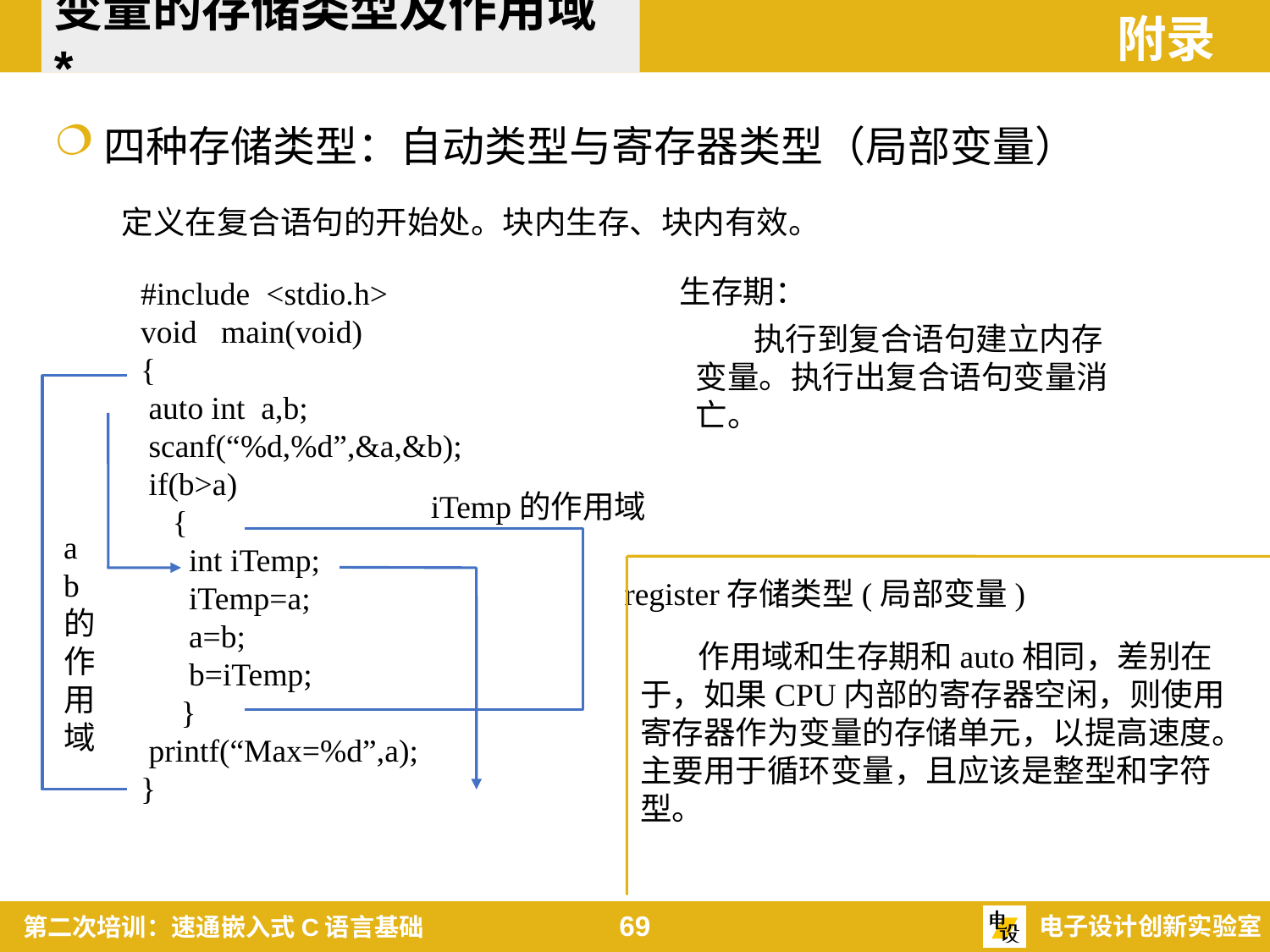

变量的存储类型及作用域*
附录
四种存储类型：自动类型与寄存器类型（局部变量）
定义在复合语句的开始处。块内生存、块内有效。
生存期：
#include  <stdio.h>
void   main(void)
{
 auto int  a,b;
 scanf(“%d,%d”,&a,&b);
 if(b>a)
    {
      int iTemp;
      iTemp=a;
      a=b;
      b=iTemp;
     }
 printf(“Max=%d”,a);
}
       执行到复合语句建立内存
变量。执行出复合语句变量消
亡。

iTemp
iTemp的作用域
a
b
的
作
用
域

register存储类型(局部变量)

       作用域和生存期和auto相同，差别在于，如果CPU内部的寄存器空闲，则使用寄存器作为变量的存储单元，以提高速度。主要用于循环变量，且应该是整型和字符型。
69